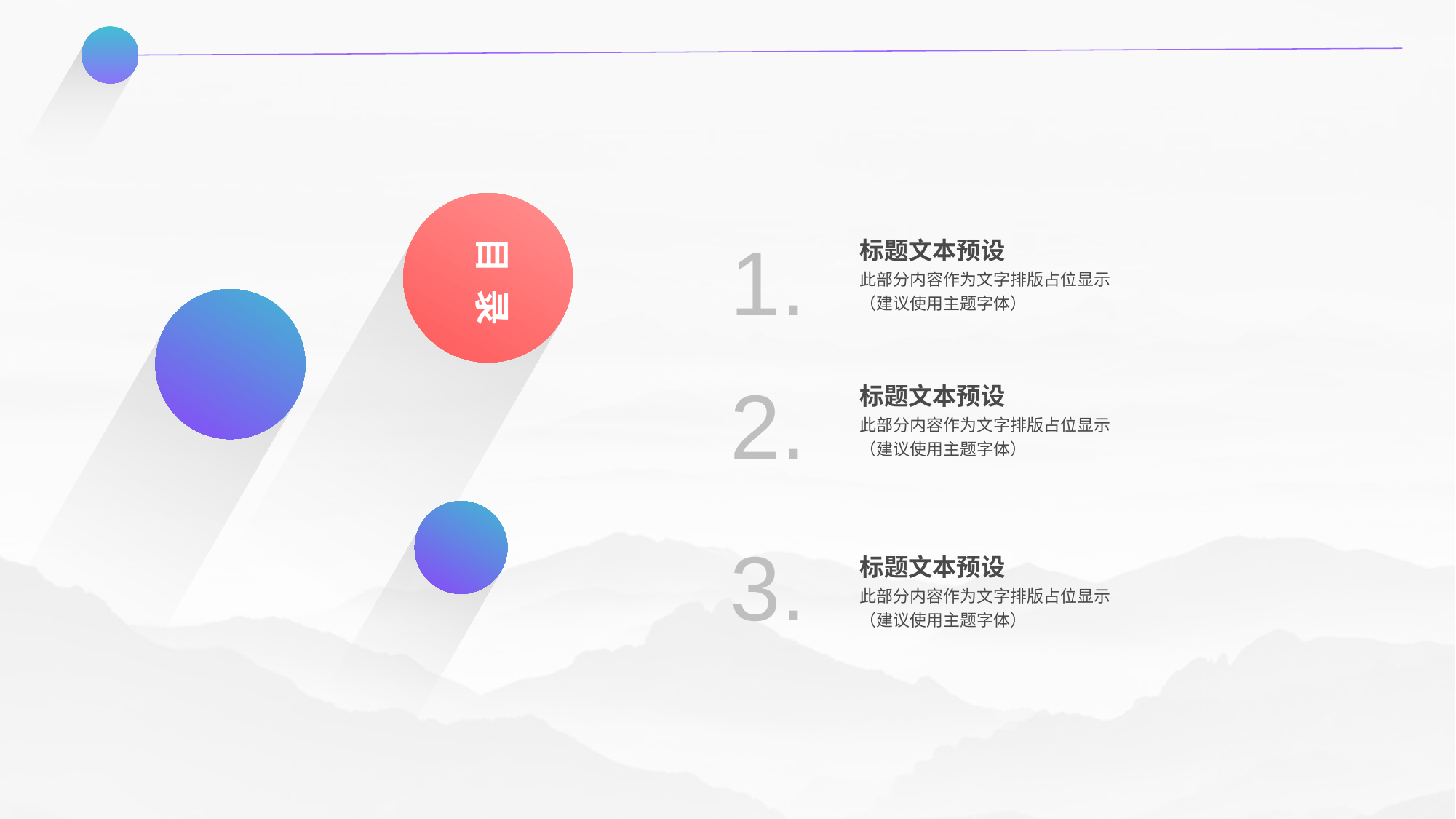

1.
标题文本预设
此部分内容作为文字排版占位显示
（建议使用主题字体）
目  录

2.
标题文本预设
此部分内容作为文字排版占位显示
（建议使用主题字体）

3.
标题文本预设
此部分内容作为文字排版占位显示
（建议使用主题字体）